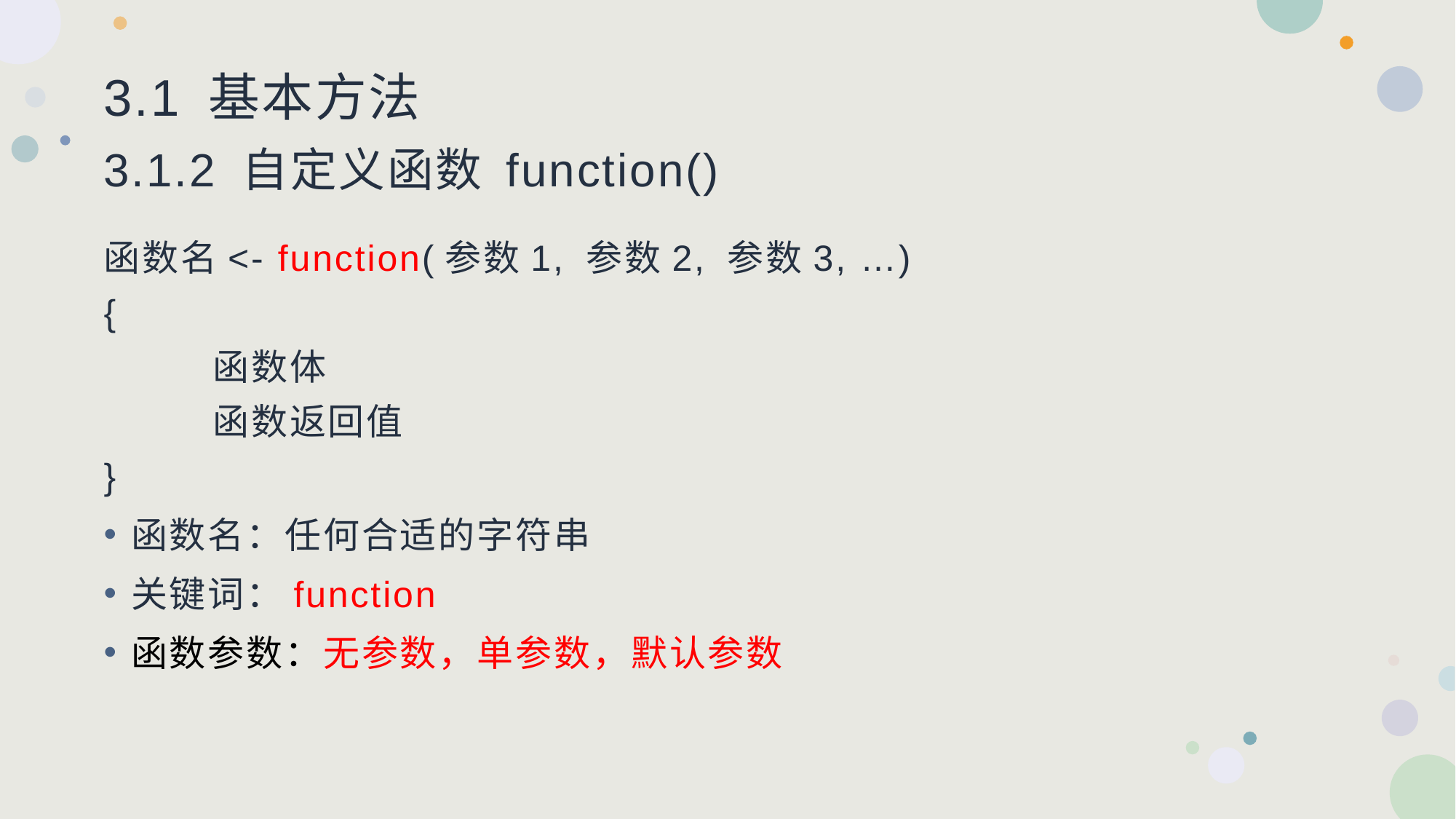

# 3.1 基本方法 3.1.2 自定义函数 function()
函数名<- function(参数1, 参数2, 参数3, …)
{
	函数体
	函数返回值
}
函数名：任何合适的字符串
关键词：function
函数参数：无参数，单参数，默认参数